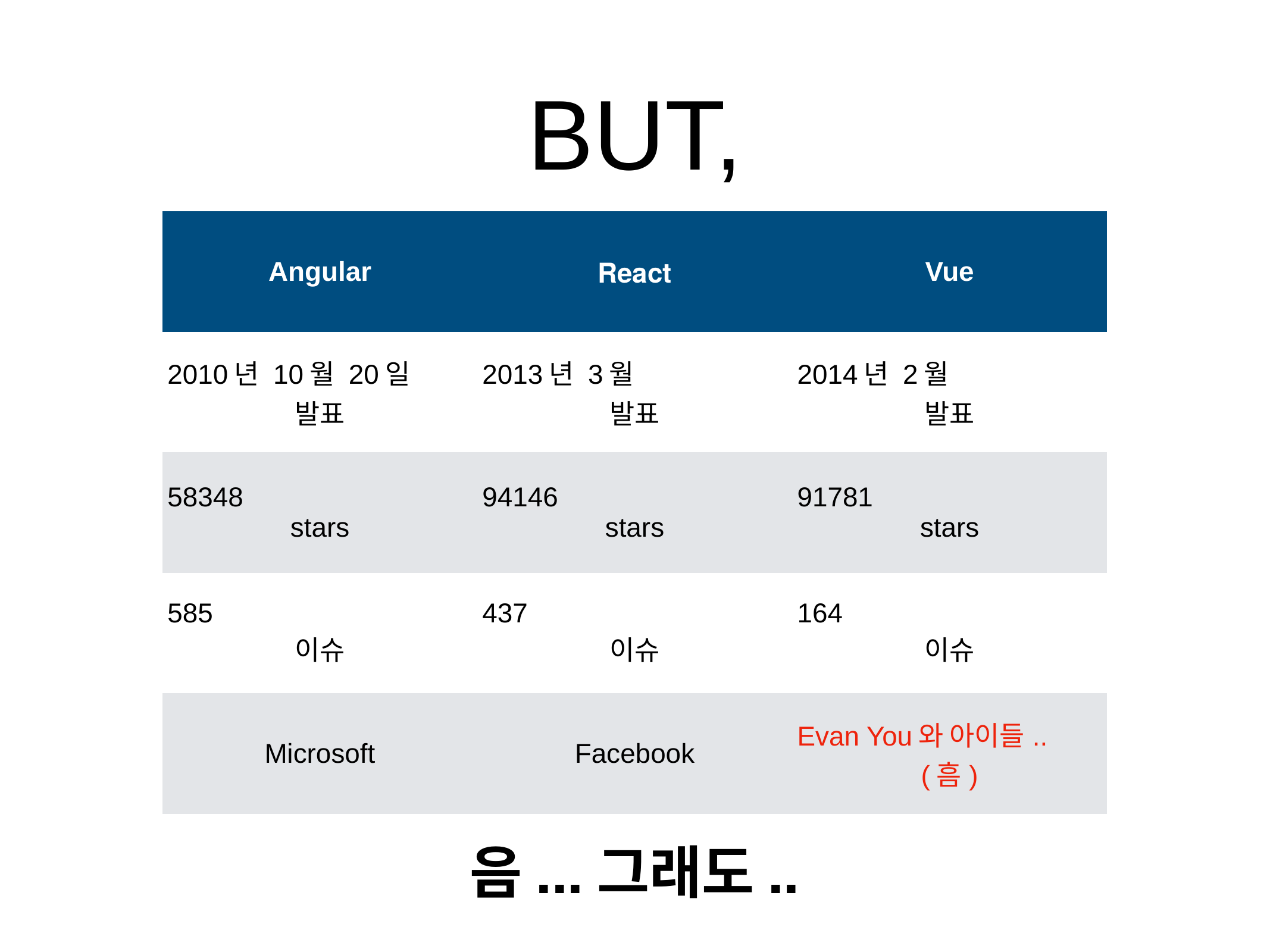

# BUT,
| Angular | React | Vue |
| --- | --- | --- |
| 2010년 10월 20일 발표 | 2013년 3월 발표 | 2014년 2월 발표 |
| 58348 stars | 94146 stars | 91781 stars |
| 585 이슈 | 437 이슈 | 164 이슈 |
| Microsoft | Facebook | Evan You와 아이들.. (흠) |
음...그래도..